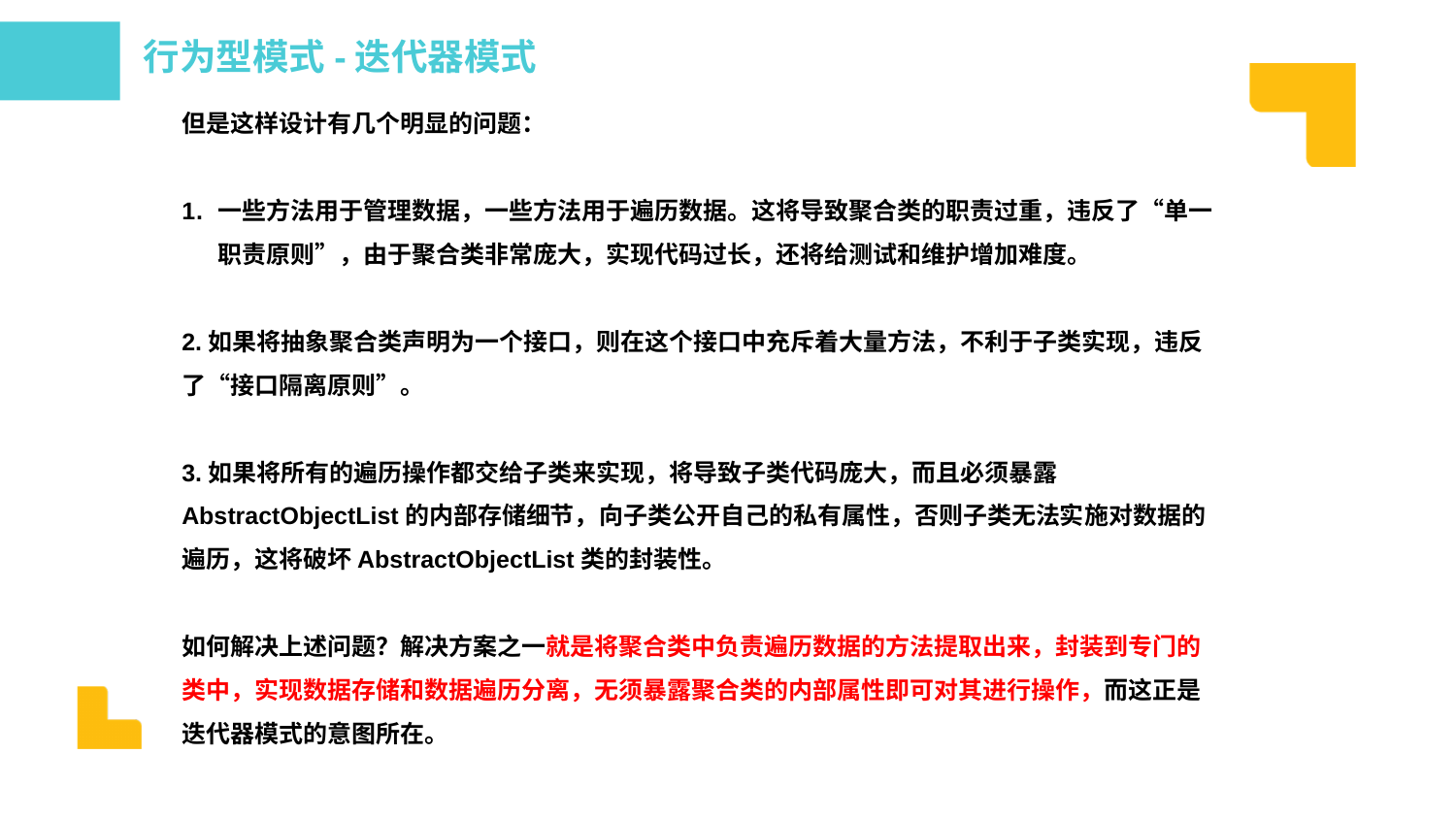

行为型模式-迭代器模式
但是这样设计有几个明显的问题：

一些方法用于管理数据，一些方法用于遍历数据。这将导致聚合类的职责过重，违反了“单一职责原则”，由于聚合类非常庞大，实现代码过长，还将给测试和维护增加难度。

2.如果将抽象聚合类声明为一个接口，则在这个接口中充斥着大量方法，不利于子类实现，违反了“接口隔离原则”。

3.如果将所有的遍历操作都交给子类来实现，将导致子类代码庞大，而且必须暴露AbstractObjectList的内部存储细节，向子类公开自己的私有属性，否则子类无法实施对数据的遍历，这将破坏AbstractObjectList类的封装性。

如何解决上述问题？解决方案之一就是将聚合类中负责遍历数据的方法提取出来，封装到专门的类中，实现数据存储和数据遍历分离，无须暴露聚合类的内部属性即可对其进行操作，而这正是迭代器模式的意图所在。